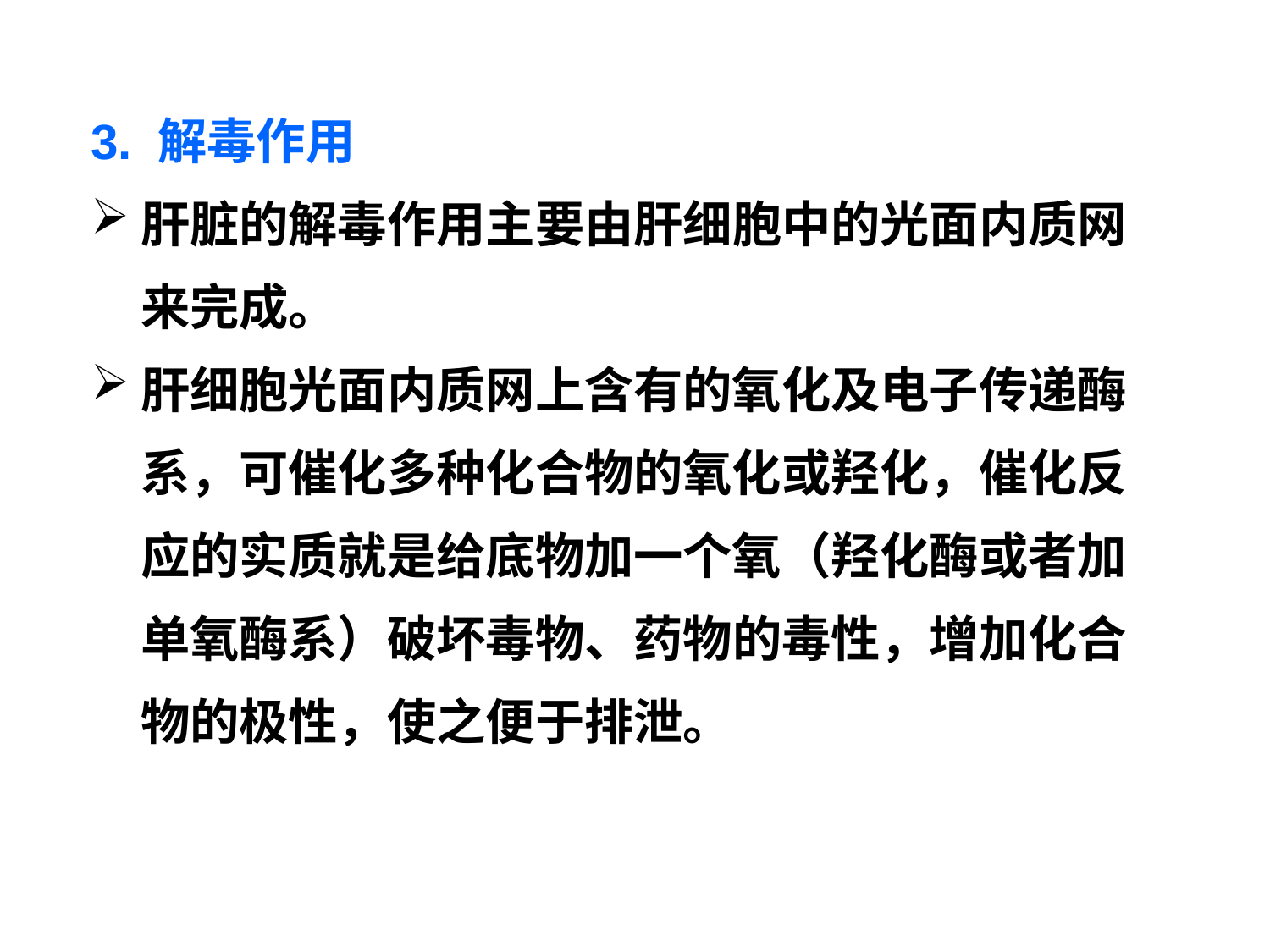

3. 解毒作用
肝脏的解毒作用主要由肝细胞中的光面内质网来完成。
肝细胞光面内质网上含有的氧化及电子传递酶系，可催化多种化合物的氧化或羟化，催化反应的实质就是给底物加一个氧（羟化酶或者加单氧酶系）破坏毒物、药物的毒性，增加化合物的极性，使之便于排泄。